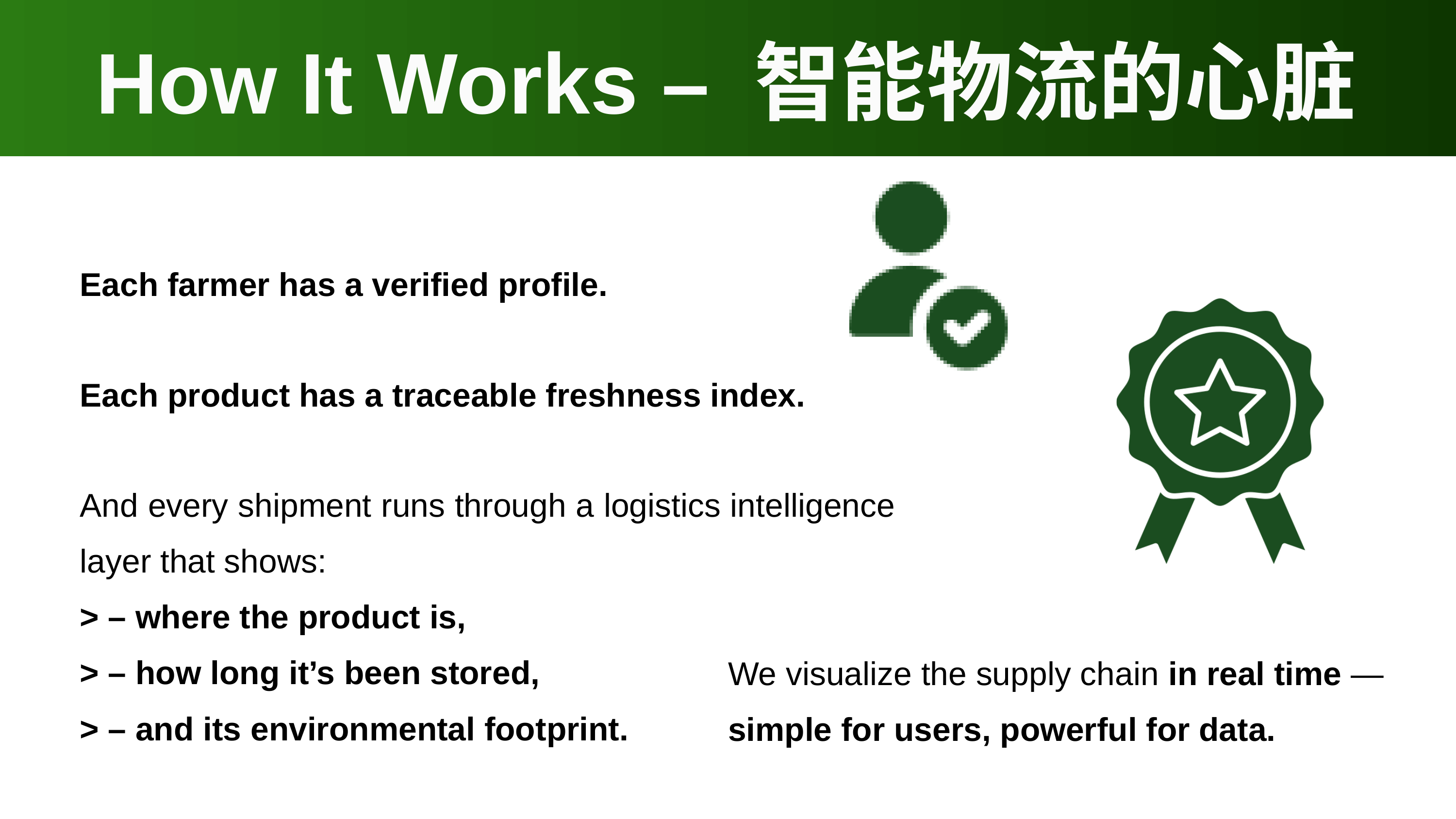

How It Works – 智能物流的心脏

Each farmer has a verified profile.

Each product has a traceable freshness index.
And every shipment runs through a logistics intelligence layer that shows:
> – where the product is,
> – how long it’s been stored,
> – and its environmental footprint.

We visualize the supply chain in real time —
simple for users, powerful for data.